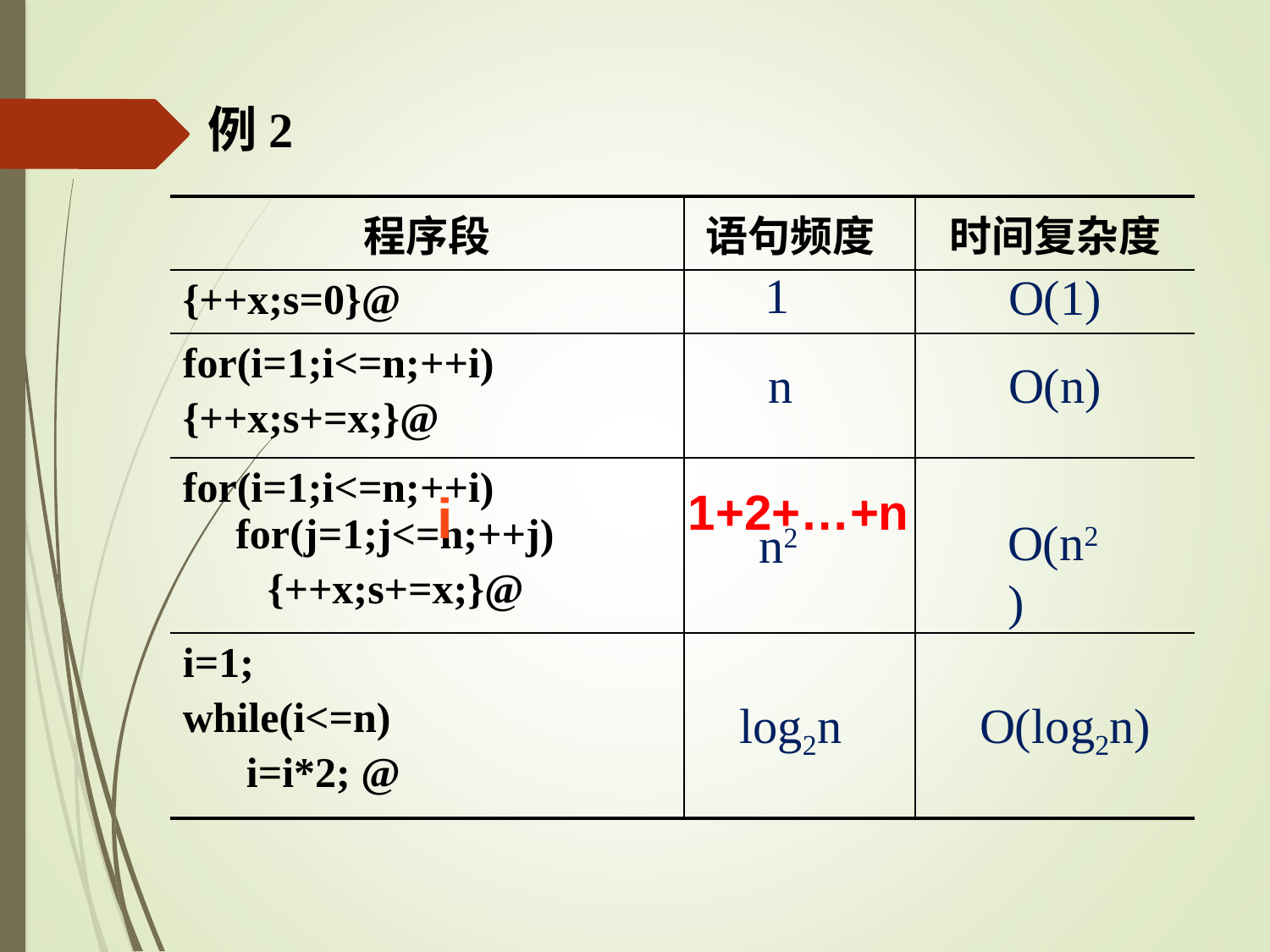

# 例2
76
| 程序段 | 语句频度 | 时间复杂度 |
| --- | --- | --- |
| {++x;s=0}@ |  |  |
| for(i=1;i<=n;++i) {++x;s+=x;}@ |  |  |
| for(i=1;i<=n;++i) for(j=1;j<=n;++j) {++x;s+=x;}@ |  |  |
| i=1; while(i<=n) i=i\*2; @ |  |  |
1
O(1)
n
O(n)
1+2+…+n
i
O(n2)
n2
log2n
O(log2n)